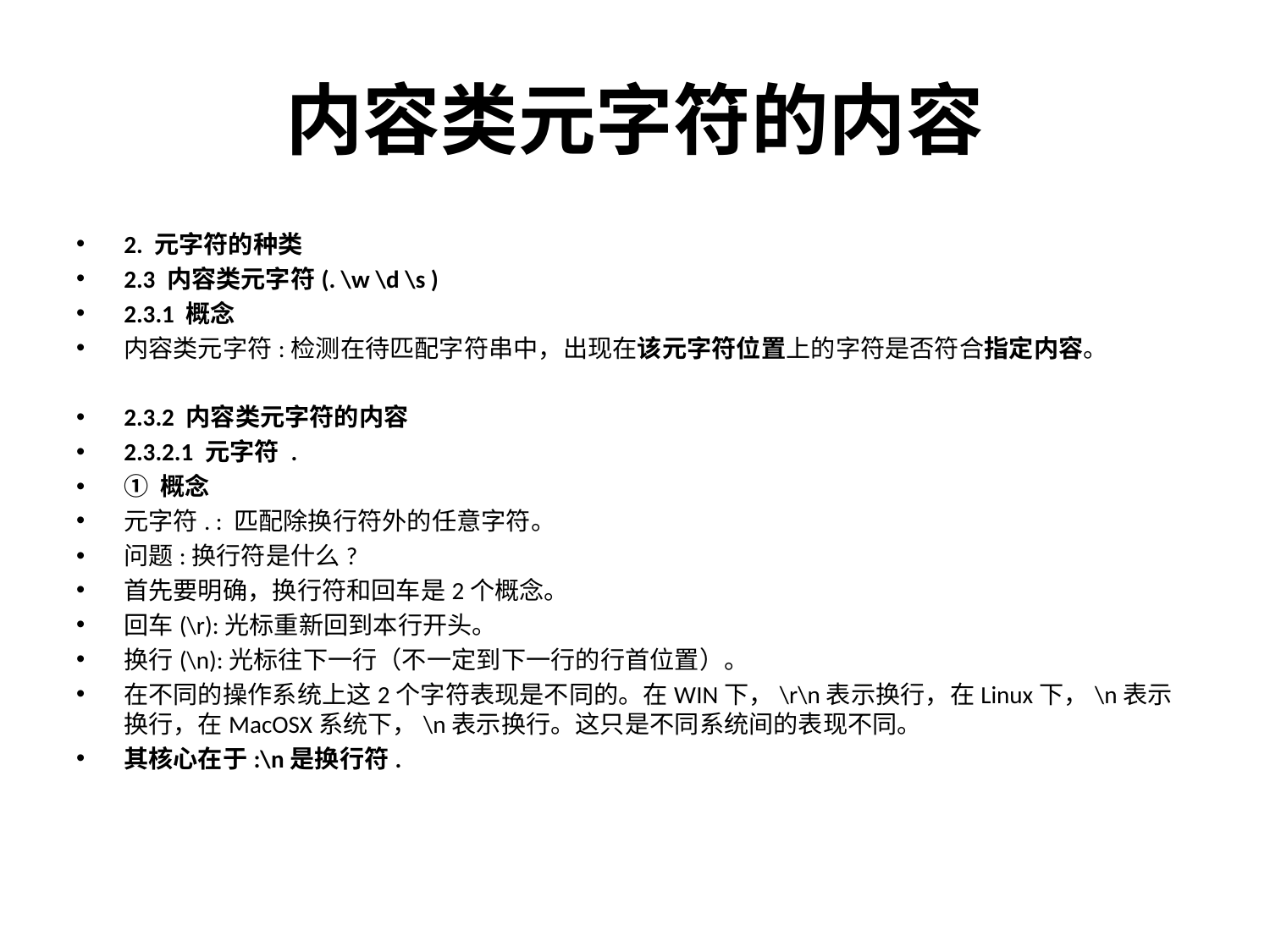

# 内容类元字符的内容
2. 元字符的种类
2.3 内容类元字符(. \w \d \s )
2.3.1 概念
内容类元字符:检测在待匹配字符串中，出现在该元字符位置上的字符是否符合指定内容。

2.3.2 内容类元字符的内容
2.3.2.1 元字符 .
① 概念
元字符. : 匹配除换行符外的任意字符。
问题:换行符是什么?
首先要明确，换行符和回车是2个概念。
回车(\r):光标重新回到本行开头。
换行(\n):光标往下一行（不一定到下一行的行首位置）。
在不同的操作系统上这2个字符表现是不同的。在WIN下，\r\n表示换行，在Linux下，\n表示换行，在MacOSX系统下，\n表示换行。这只是不同系统间的表现不同。
其核心在于:\n是换行符.